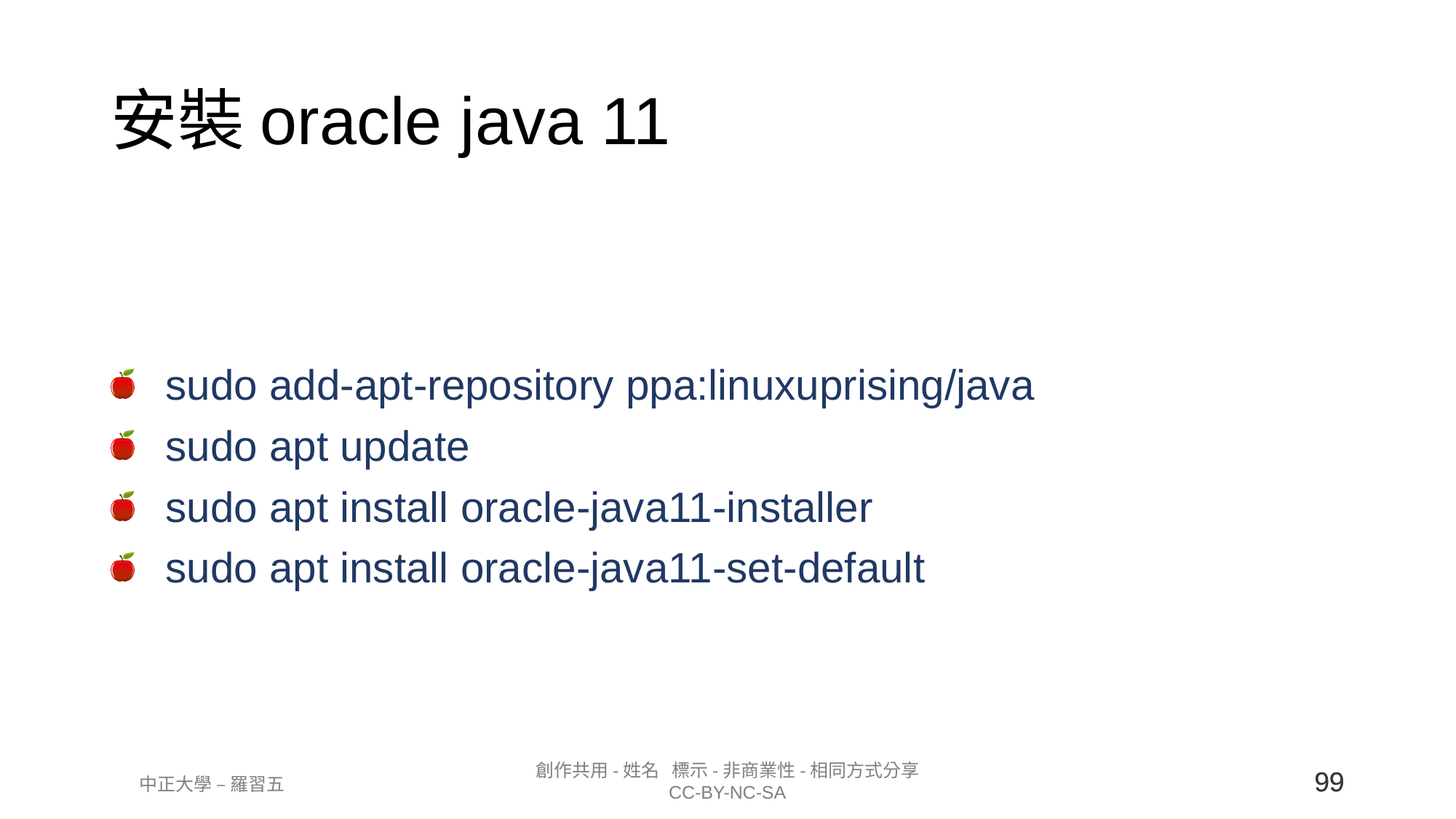

# 安裝oracle java 11
sudo add-apt-repository ppa:linuxuprising/java
sudo apt update
sudo apt install oracle-java11-installer
sudo apt install oracle-java11-set-default